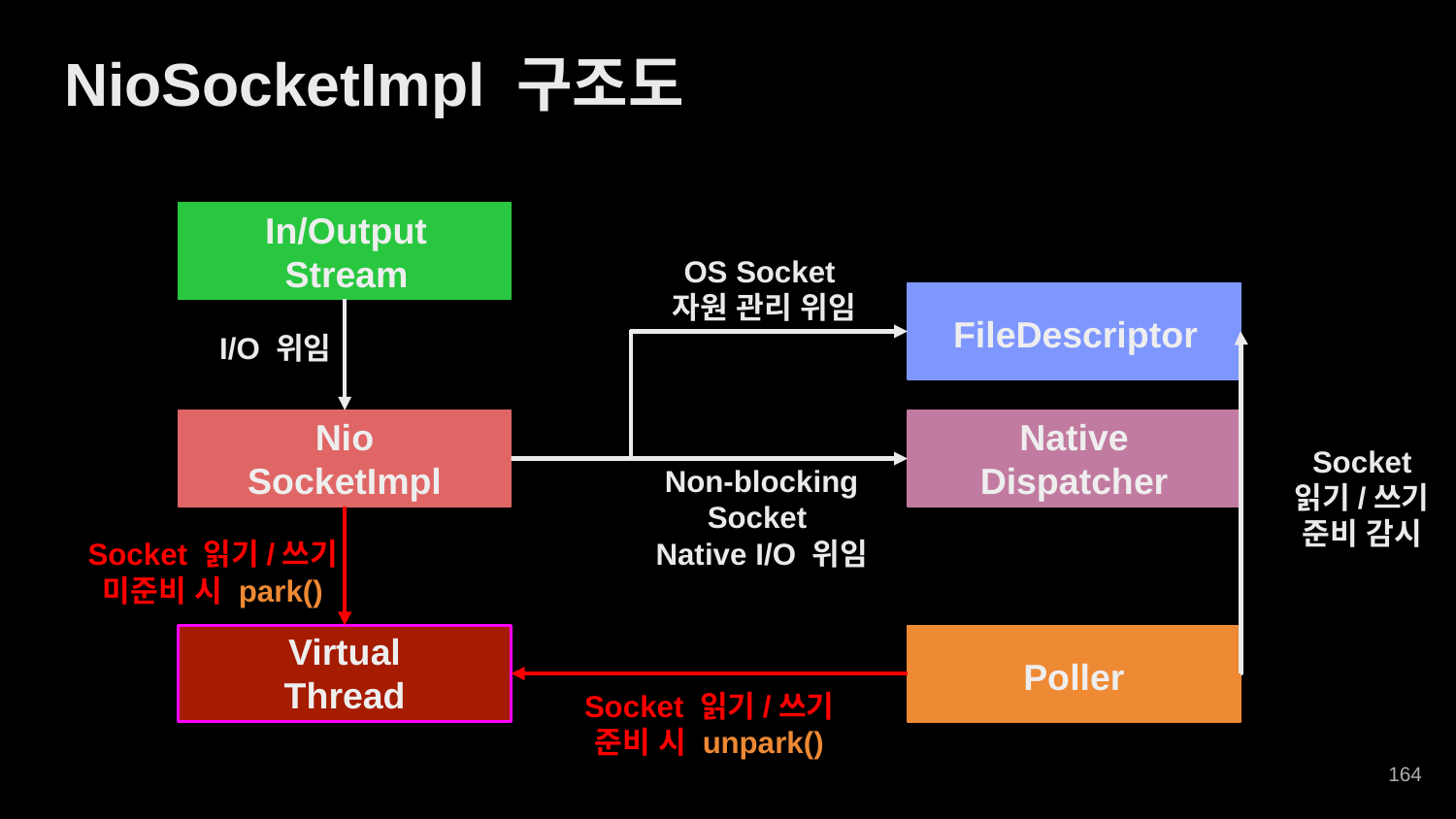

NioSocketImpl 구조도
In/Output
Stream

OS Socket
자원 관리 위임

FileDescriptor
I/O 위임
Nio
SocketImpl

Native
Dispatcher

Socket
읽기/쓰기
준비 감시
Non-blocking Socket
Native I/O 위임
Socket 읽기/쓰기 미준비 시 park()
Virtual
Thread

Poller
Socket 읽기/쓰기 준비 시 unpark()
164